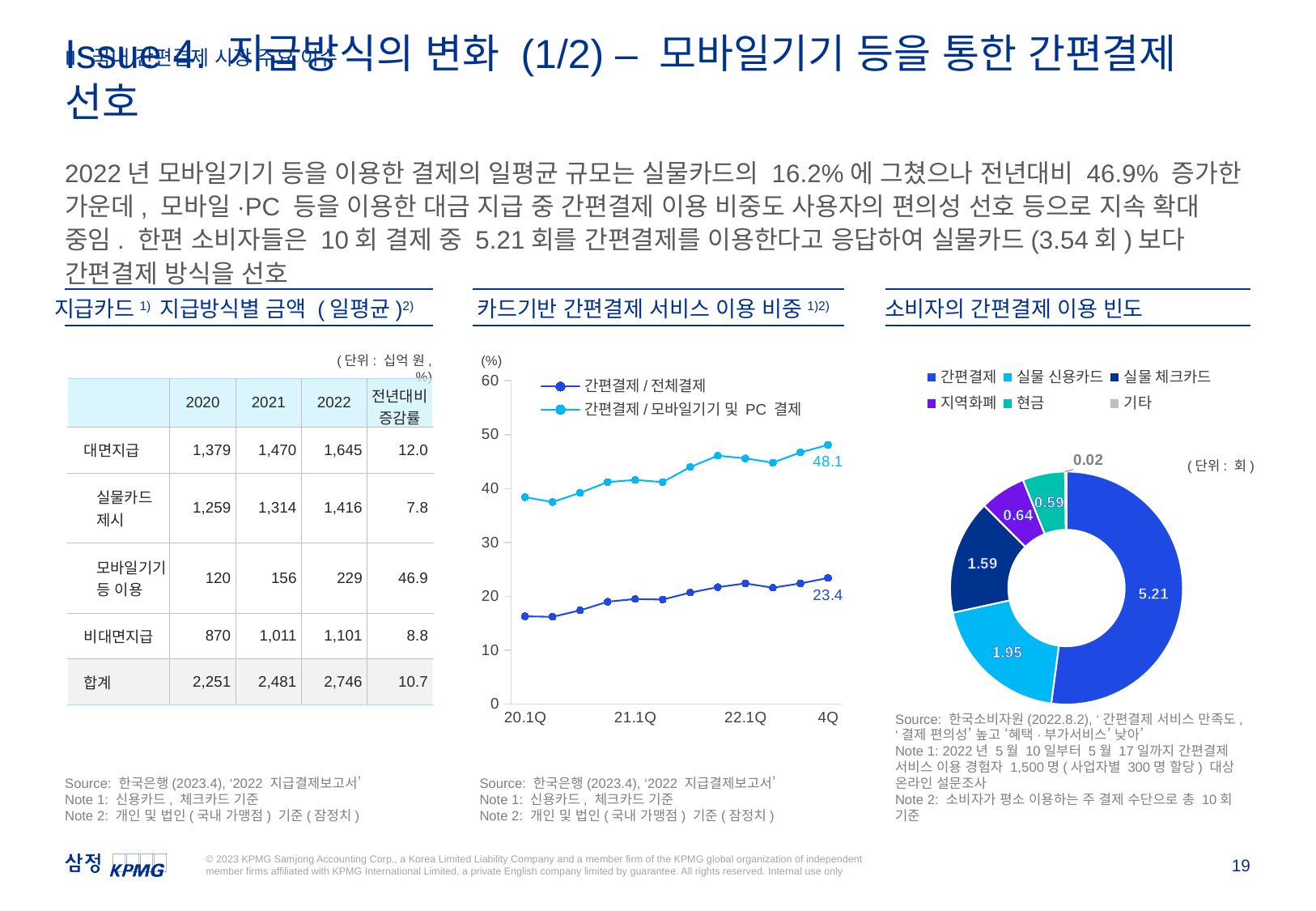

II. 국내 간편결제 시장 주요 이슈
Issue 4. 지급방식의 변화 (1/2) – 모바일기기 등을 통한 간편결제 선호
2022년 모바일기기 등을 이용한 결제의 일평균 규모는 실물카드의 16.2%에 그쳤으나 전년대비 46.9% 증가한 가운데, 모바일·PC 등을 이용한 대금 지급 중 간편결제 이용 비중도 사용자의 편의성 선호 등으로 지속 확대 중임. 한편 소비자들은 10회 결제 중 5.21회를 간편결제를 이용한다고 응답하여 실물카드(3.54회)보다 간편결제 방식을 선호
지급카드1) 지급방식별 금액 (일평균)2)
카드기반 간편결제 서비스 이용 비중1)2)
소비자의 간편결제 이용 빈도

### Chart

| Category | 평소 이용하는 결제 수단 | (단위: 회) |
|---|---|---|
| 간편결제 | 5.21 | None |
| 실물 신용카드 | 1.95 | None |
| 실물 체크카드 | 1.59 | None |
| 지역화폐 | 0.64 | None |
| 현금 | 0.59 | None |
| 기타 | 0.02 | None |
(단위: 십억 원, %)
(%)

### Chart

| Category | 간편결제/전체결제 | 간편결제/모바일기기 및 PC 결제 |
|---|---|---|
| 20.1Q | 16.3 | 38.4 |
|  | 16.2 | 37.5 |
|  | 17.4 | 39.2 |
|  | 19.0 | 41.2 |
| 21.1Q | 19.5 | 41.6 |
|  | 19.4 | 41.2 |
|  | 20.7 | 44.0 |
|  | 21.7 | 46.1 |
| 22.1Q | 22.4 | 45.6 |
|  | 21.6 | 44.8 |
|  | 22.4 | 46.7 |
| 4Q | 23.4 | 48.1 |
|  | 2020 | 2021 | 2022 | 전년대비 증감률 |
| --- | --- | --- | --- | --- |
| 대면지급 | 1,379 | 1,470 | 1,645 | 12.0 |
| 실물카드 제시 | 1,259 | 1,314 | 1,416 | 7.8 |
| 모바일기기 등 이용 | 120 | 156 | 229 | 46.9 |
| 비대면지급 | 870 | 1,011 | 1,101 | 8.8 |
| 합계 | 2,251 | 2,481 | 2,746 | 10.7 |
(단위: 회)
Source: 한국소비자원(2022.8.2), ‘간편결제 서비스 만족도, ‘결제 편의성’ 높고 ‘혜택·부가서비스’ 낮아’
Note 1: 2022년 5월 10일부터 5월 17일까지 간편결제 서비스 이용 경험자 1,500명(사업자별 300명 할당) 대상 온라인 설문조사
Note 2: 소비자가 평소 이용하는 주 결제 수단으로 총 10회 기준
Source: 한국은행(2023.4), ‘2022 지급결제보고서’
Note 1: 신용카드, 체크카드 기준
Note 2: 개인 및 법인(국내 가맹점) 기준(잠정치)
Source: 한국은행(2023.4), ‘2022 지급결제보고서’
Note 1: 신용카드, 체크카드 기준
Note 2: 개인 및 법인(국내 가맹점) 기준(잠정치)